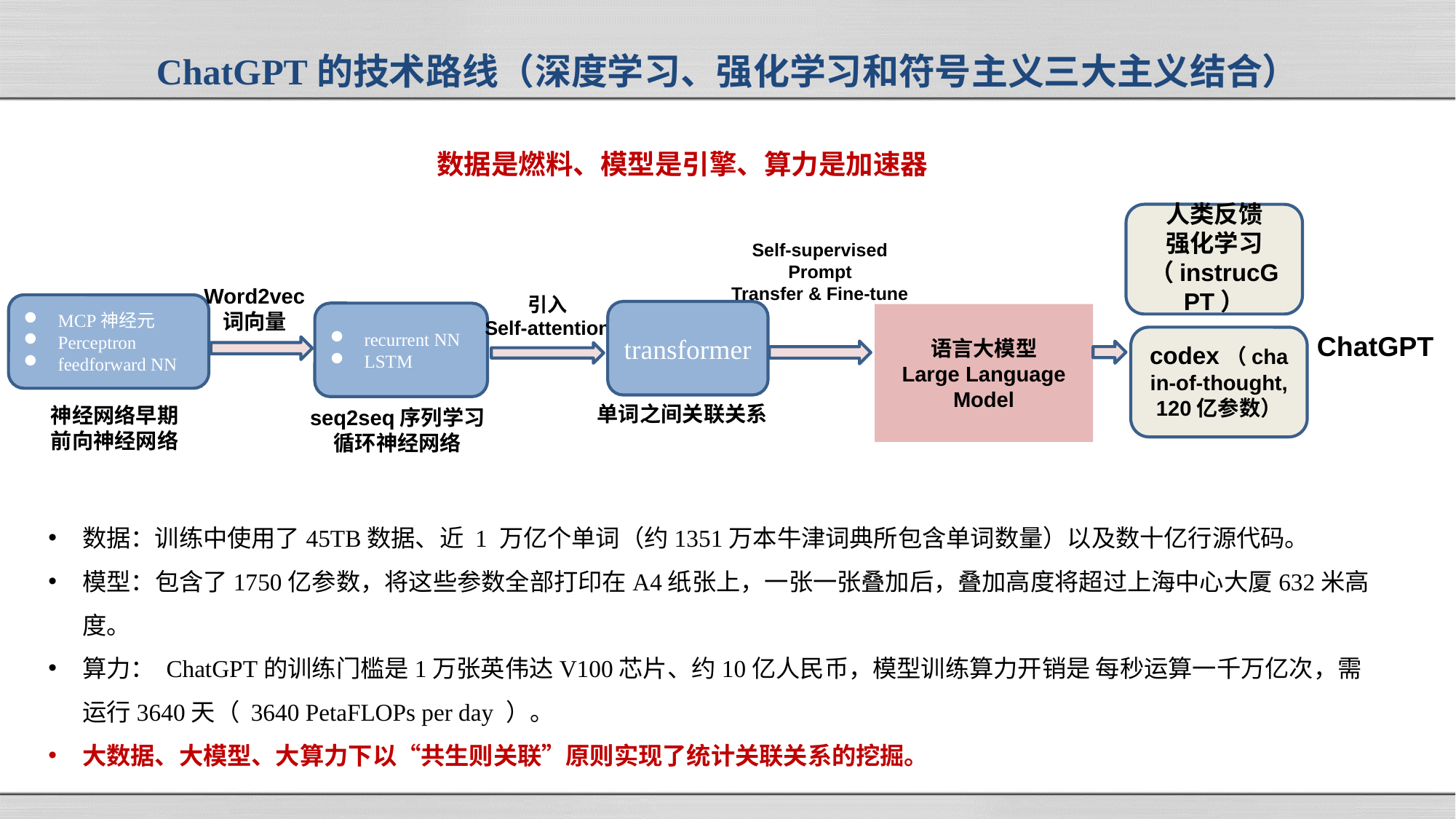

# ChatGPT的技术路线（深度学习、强化学习和符号主义三大主义结合）
数据是燃料、模型是引擎、算力是加速器

人类反馈
强化学习
（instrucGPT）

Self-supervised
Prompt
Transfer & Fine-tune
Word2vec
词向量
引入
Self-attention
MCP神经元
Perceptron
feedforward NN
transformer
recurrent NN
LSTM

语言大模型
Large Language Model

ChatGPT

codex（chain-of-thought, 120亿参数）

单词之间关联关系
神经网络早期
前向神经网络
seq2seq序列学习
循环神经网络
数据：训练中使用了45TB数据、近 1 万亿个单词（约1351万本牛津词典所包含单词数量）以及数十亿行源代码。
模型：包含了1750亿参数，将这些参数全部打印在A4纸张上，一张一张叠加后，叠加高度将超过上海中心大厦632米高度。
算力： ChatGPT的训练门槛是1万张英伟达V100芯片、约10亿人民币，模型训练算力开销是 每秒运算一千万亿次，需运行3640天（ 3640 PetaFLOPs per day ）。
大数据、大模型、大算力下以“共生则关联”原则实现了统计关联关系的挖掘。